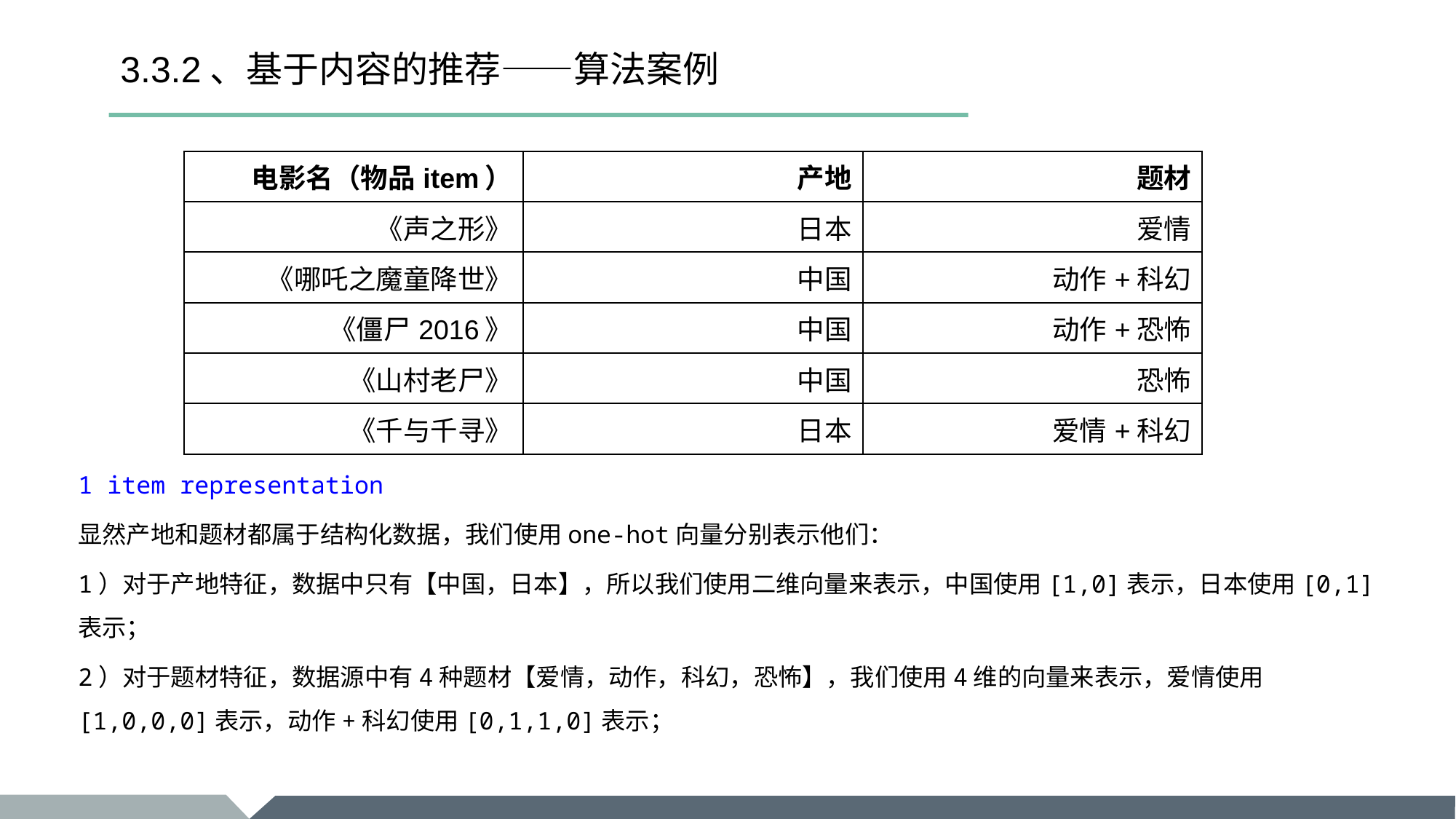

# 3.3.2、基于内容的推荐——算法案例
| 电影名（物品item） | 产地 | 题材 |
| --- | --- | --- |
| 《声之形》 | 日本 | 爱情 |
| 《哪吒之魔童降世》 | 中国 | 动作+科幻 |
| 《僵尸2016》 | 中国 | 动作+恐怖 |
| 《山村老尸》 | 中国 | 恐怖 |
| 《千与千寻》 | 日本 | 爱情+科幻 |
1 item representation
显然产地和题材都属于结构化数据，我们使用one-hot向量分别表示他们：
1）对于产地特征，数据中只有【中国，日本】，所以我们使用二维向量来表示，中国使用[1,0]表示，日本使用[0,1]表示；
2）对于题材特征，数据源中有4种题材【爱情，动作，科幻，恐怖】，我们使用4维的向量来表示，爱情使用[1,0,0,0]表示，动作+科幻使用[0,1,1,0]表示；